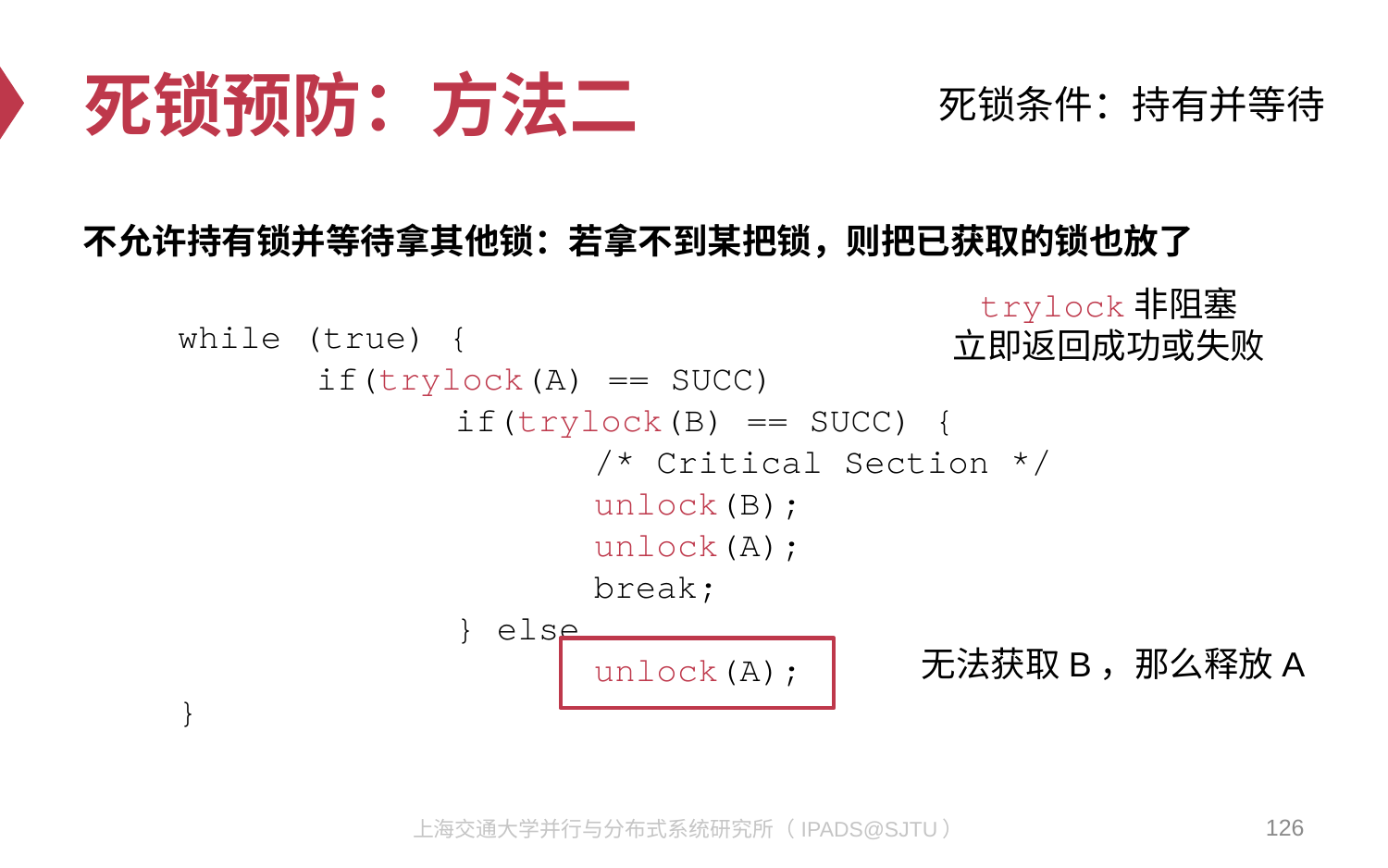

# 死锁预防：方法二
死锁条件：持有并等待
不允许持有锁并等待拿其他锁：若拿不到某把锁，则把已获取的锁也放了
trylock非阻塞
立即返回成功或失败
while (true) {
	if(trylock(A) == SUCC)
		if(trylock(B) == SUCC) {
        		/* Critical Section */
 			unlock(B);
        		unlock(A);
			break;
		} else
			unlock(A);
}
无法获取B，那么释放A

126
上海交通大学并行与分布式系统研究所（IPADS@SJTU）